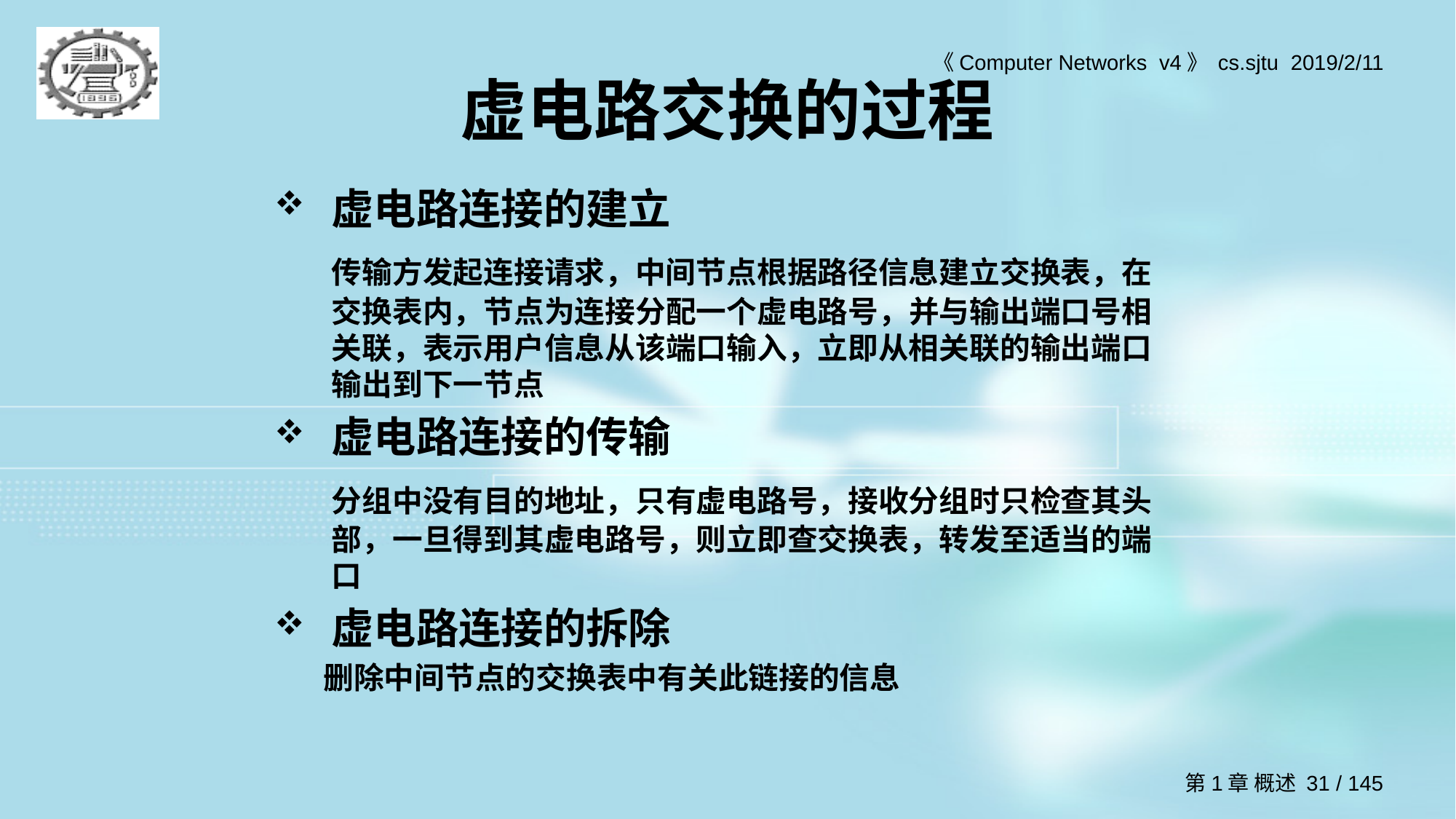

# 虚电路交换的过程
虚电路连接的建立
	传输方发起连接请求，中间节点根据路径信息建立交换表，在交换表内，节点为连接分配一个虚电路号，并与输出端口号相关联，表示用户信息从该端口输入，立即从相关联的输出端口输出到下一节点
虚电路连接的传输
	分组中没有目的地址，只有虚电路号，接收分组时只检查其头部，一旦得到其虚电路号，则立即查交换表，转发至适当的端口
虚电路连接的拆除
      删除中间节点的交换表中有关此链接的信息